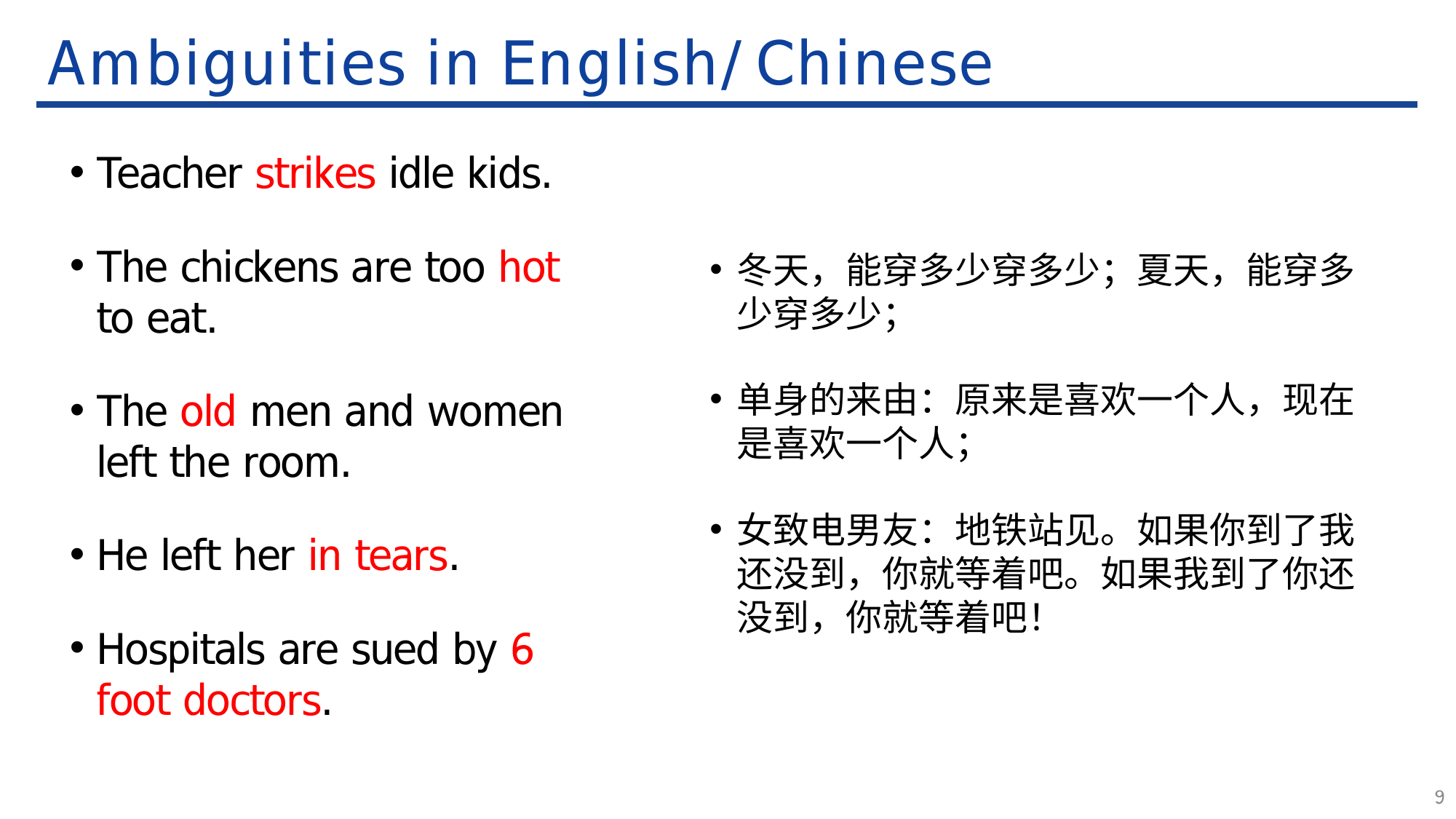

# Ambiguities in English/Chinese
Teacher strikes idle kids.
The chickens are too hot to eat.
The old men and women left the room.
He left her in tears.
Hospitals are sued by 6 foot doctors.
冬天，能穿多少穿多少；夏天，能穿多少穿多少；
单身的来由：原来是喜欢一个人，现在是喜欢一个人；
女致电男友：地铁站见。如果你到了我还没到，你就等着吧。如果我到了你还没到，你就等着吧！

9